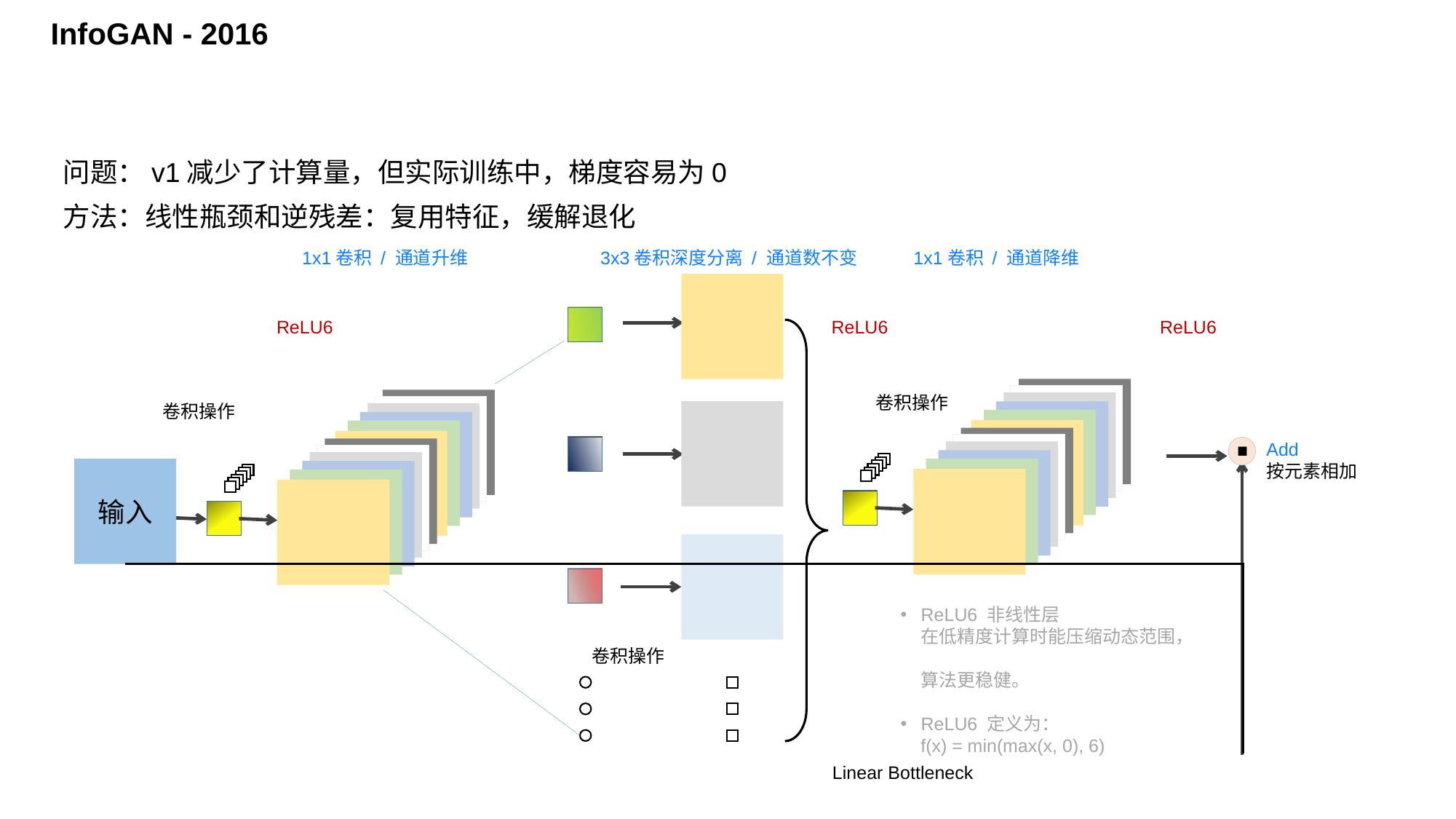

InfoGAN - 2016
问题：v1减少了计算量，但实际训练中，梯度容易为0
方法：线性瓶颈和逆残差：复用特征，缓解退化
1x1卷积 / 通道升维                                3x3卷积深度分离 / 通道数不变             1x1卷积 / 通道降维

ReLU6
ReLU6
ReLU6

卷积操作

.

卷积操作

Add
按元素相加

输入

ReLU6 非线性层
    在低精度计算时能压缩动态范围，
    算法更稳健。

ReLU6 定义为：
    f(x) = min(max(x, 0), 6)
卷积操作

Linear Bottleneck